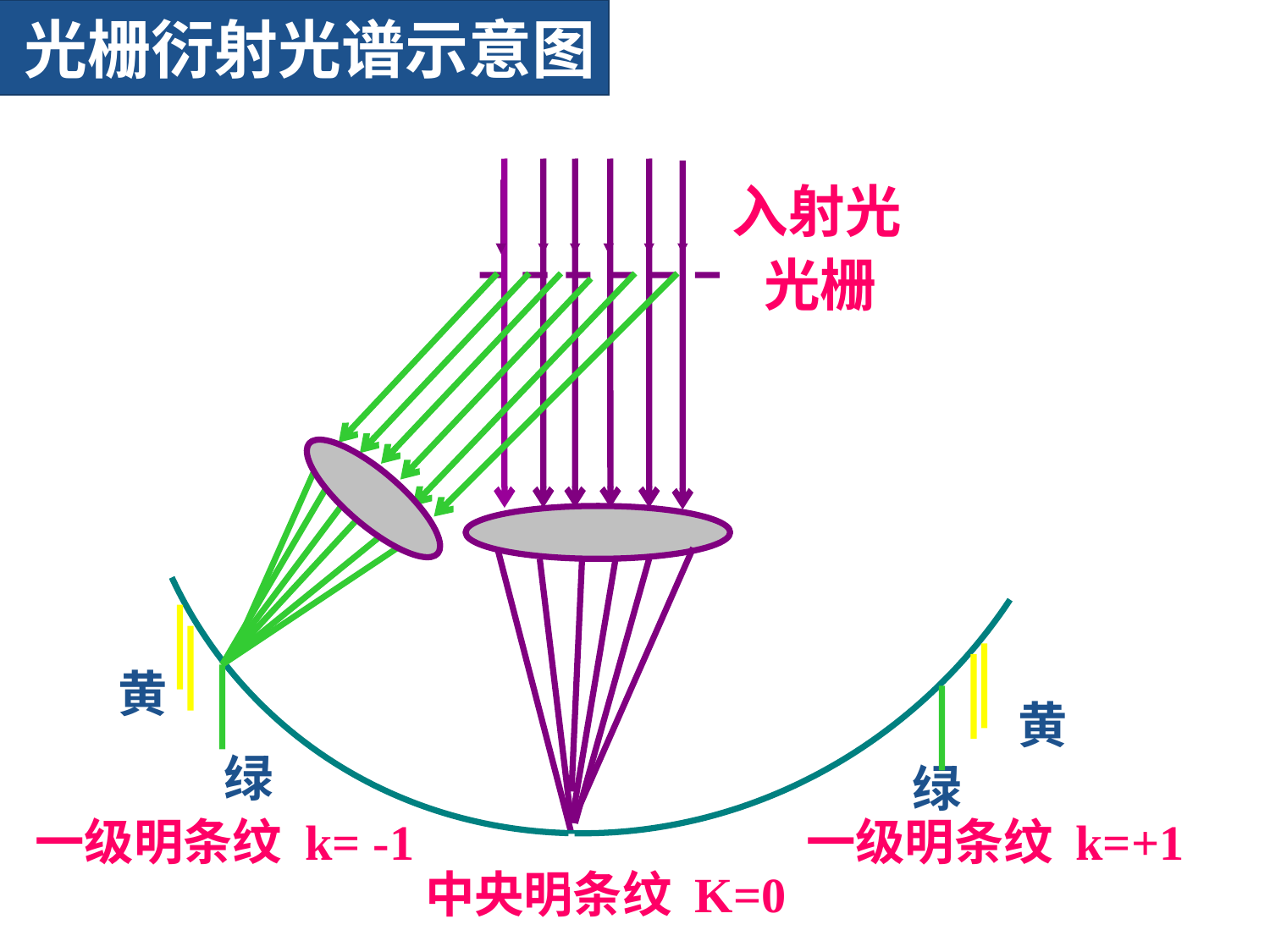

# 光栅衍射光谱示意图

入射光
光栅
黄
黄
绿
绿
一级明条纹 k= -1
一级明条纹 k=+1
中央明条纹 K=0